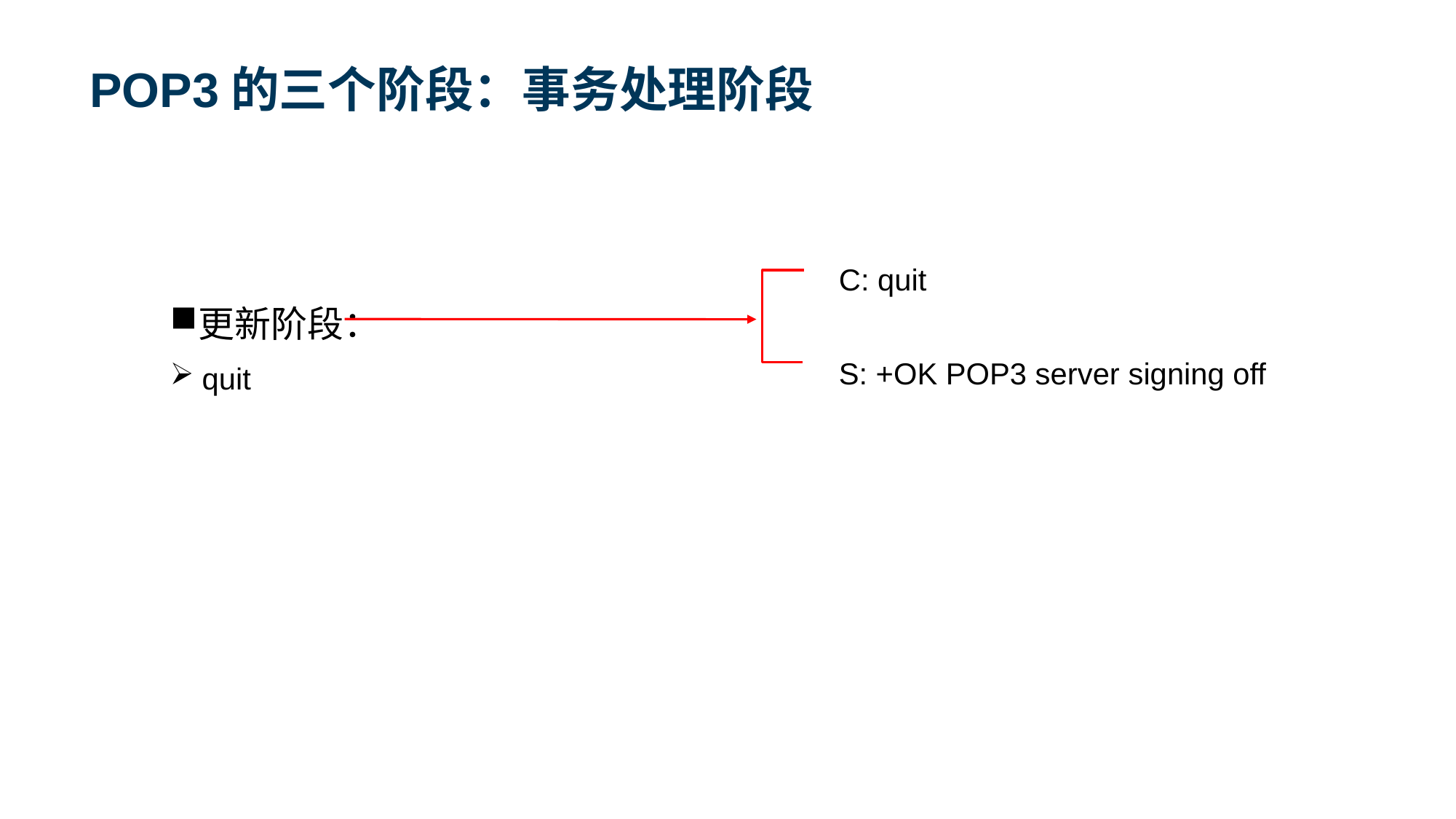

# POP3的三个阶段：事务处理阶段
C: quit

S: +OK POP3 server signing off

更新阶段：
quit